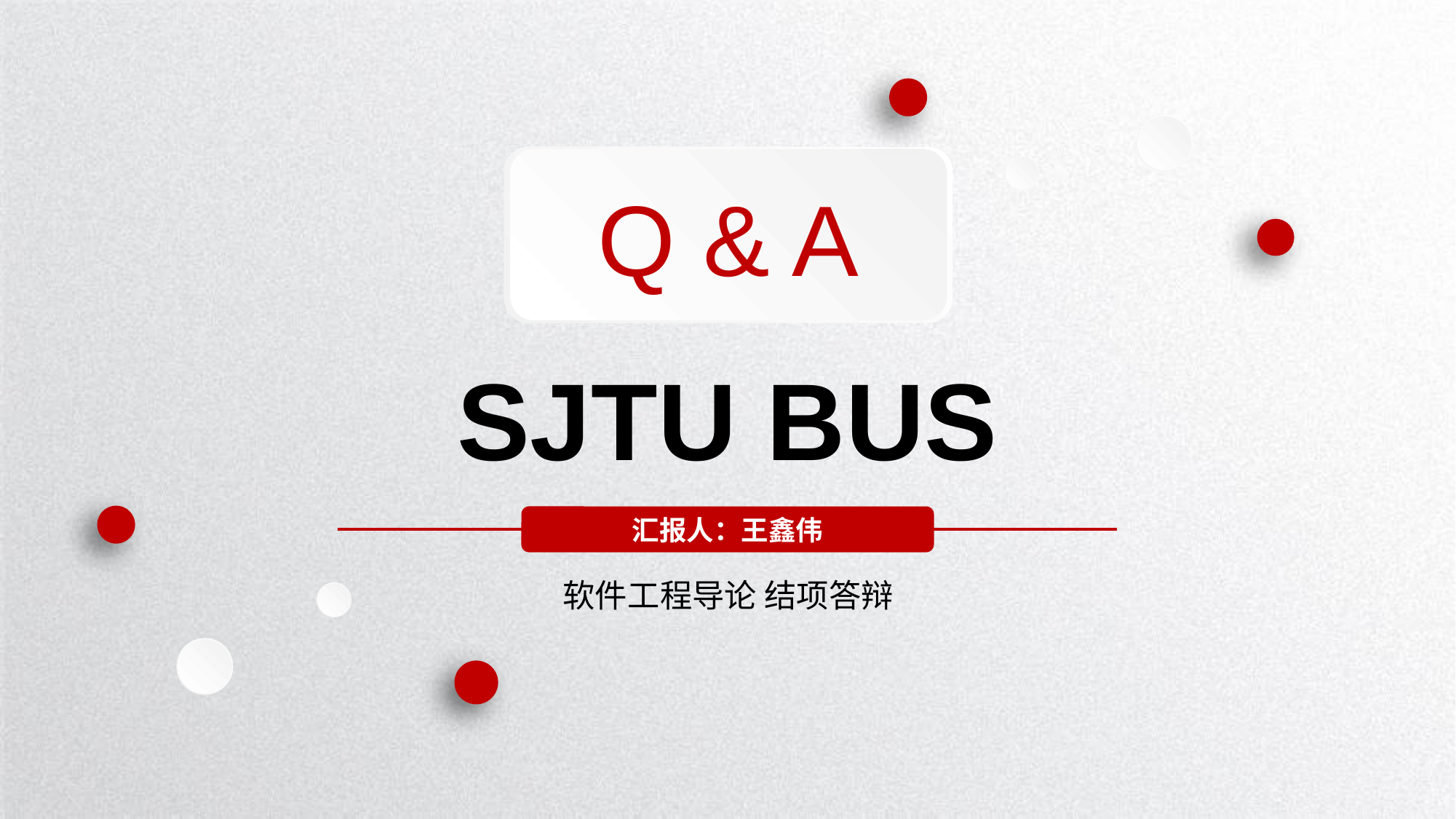

Q & A

SJTU BUS

汇报人：王鑫伟
软件工程导论 结项答辩